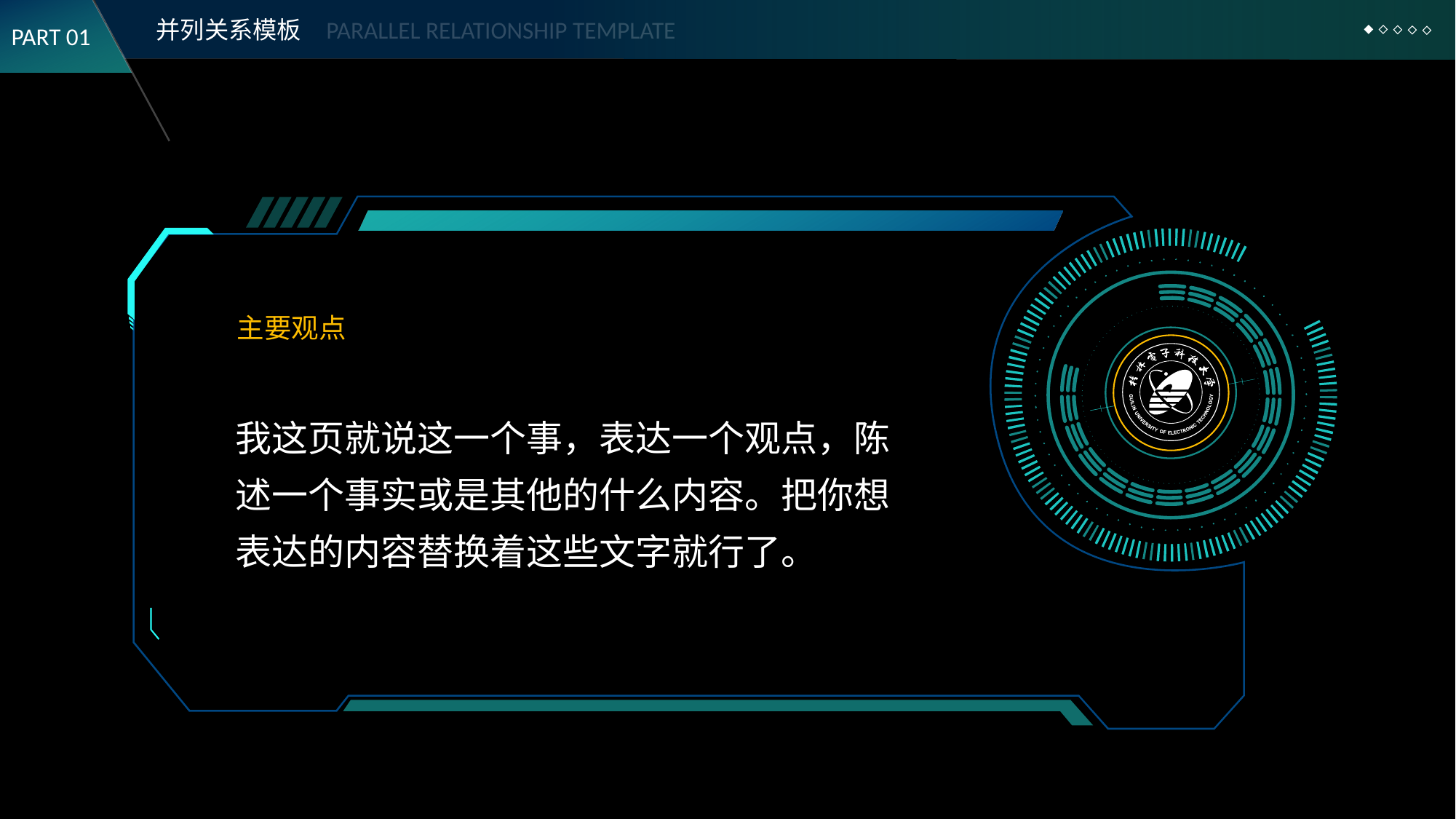

并列关系模板
PARALLEL RELATIONSHIP TEMPLATE
PART 01

主要观点

我这页就说这一个事，表达一个观点，陈述一个事实或是其他的什么内容。把你想表达的内容替换着这些文字就行了。